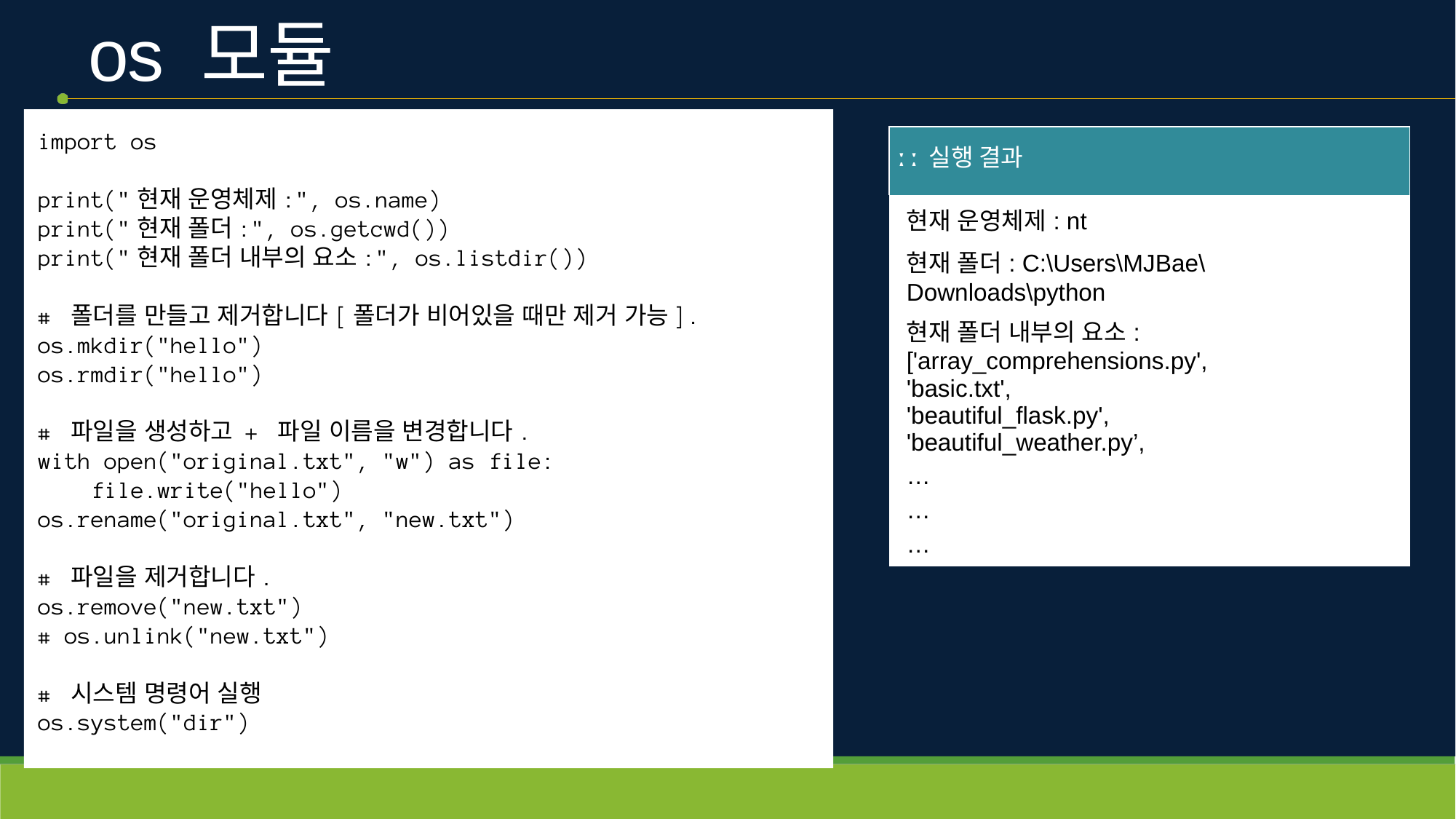

# os 모듈

import os
print("현재 운영체제:", os.name)
print("현재 폴더:", os.getcwd())
print("현재 폴더 내부의 요소:", os.listdir())
# 폴더를 만들고 제거합니다[폴더가 비어있을 때만 제거 가능].
os.mkdir("hello")
os.rmdir("hello")
# 파일을 생성하고 + 파일 이름을 변경합니다.
with open("original.txt", "w") as file:
    file.write("hello")
os.rename("original.txt", "new.txt")
# 파일을 제거합니다.
os.remove("new.txt")
# os.unlink("new.txt")
# 시스템 명령어 실행
os.system("dir")

| ː ː 실행 결과 |
| --- |
| 현재 운영체제: nt 현재 폴더: C:\Users\MJBae\Downloads\python 현재 폴더 내부의 요소: ['array\_comprehensions.py', 'basic.txt', 'beautiful\_flask.py', 'beautiful\_weather.py’, … … … |